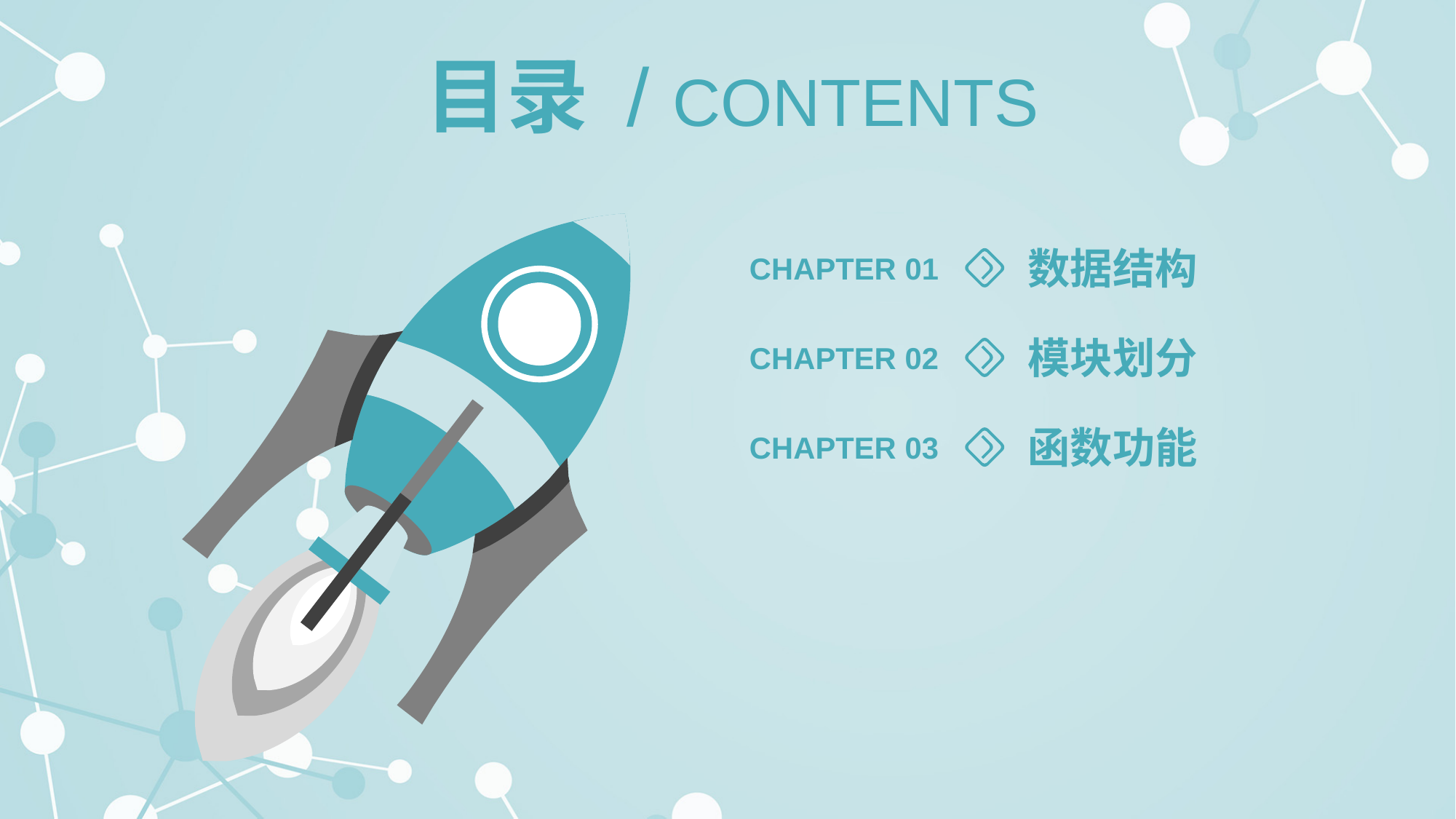

目录 / CONTENTS

数据结构
CHAPTER 01

模块划分
CHAPTER 02

函数功能
CHAPTER 03